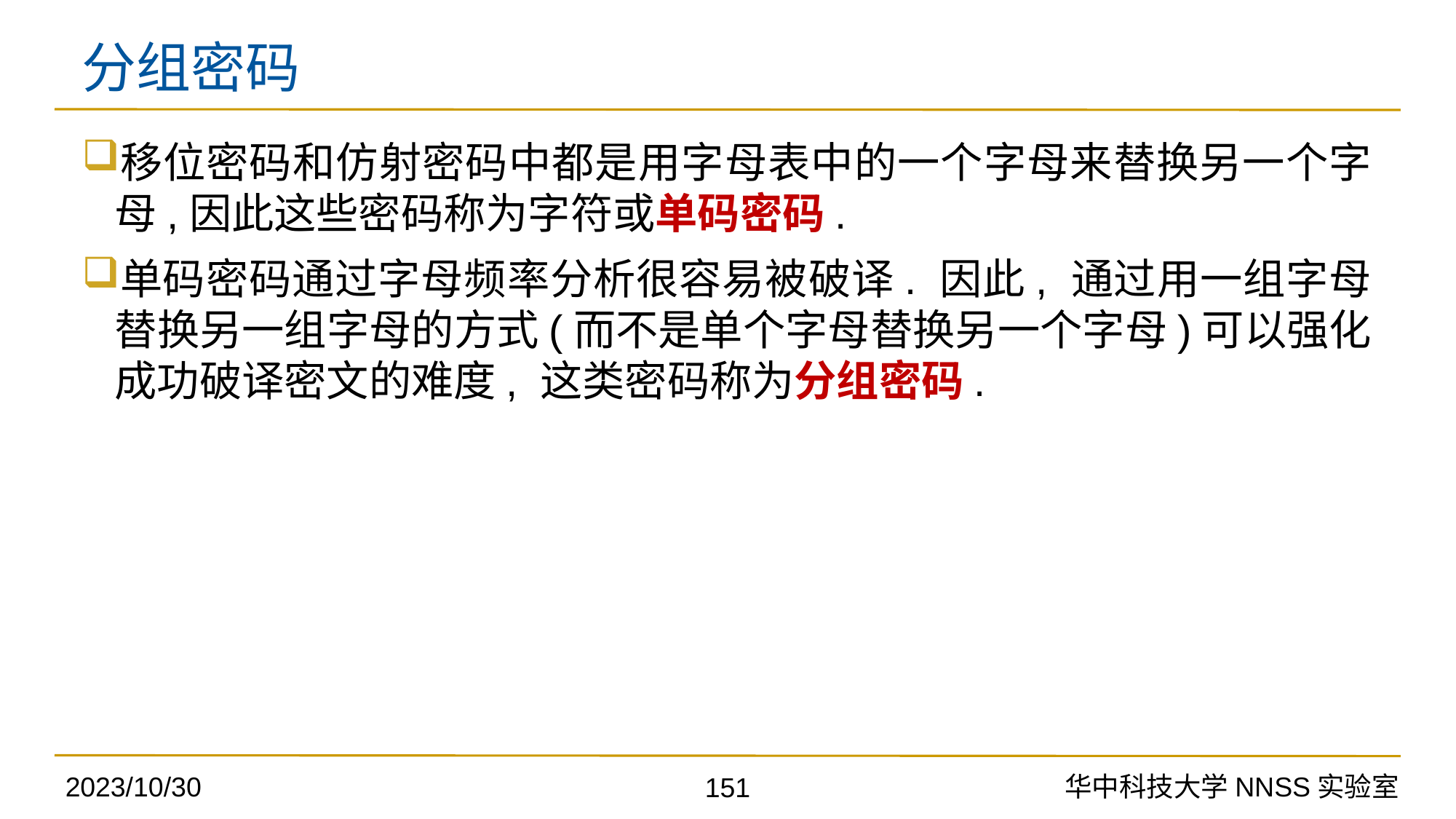

# 分组密码
移位密码和仿射密码中都是用字母表中的一个字母来替换另一个字母,因此这些密码称为字符或单码密码.
单码密码通过字母频率分析很容易被破译. 因此, 通过用一组字母替换另一组字母的方式(而不是单个字母替换另一个字母)可以强化成功破译密文的难度, 这类密码称为分组密码.

2023/10/30
华中科技大学NNSS实验室
151